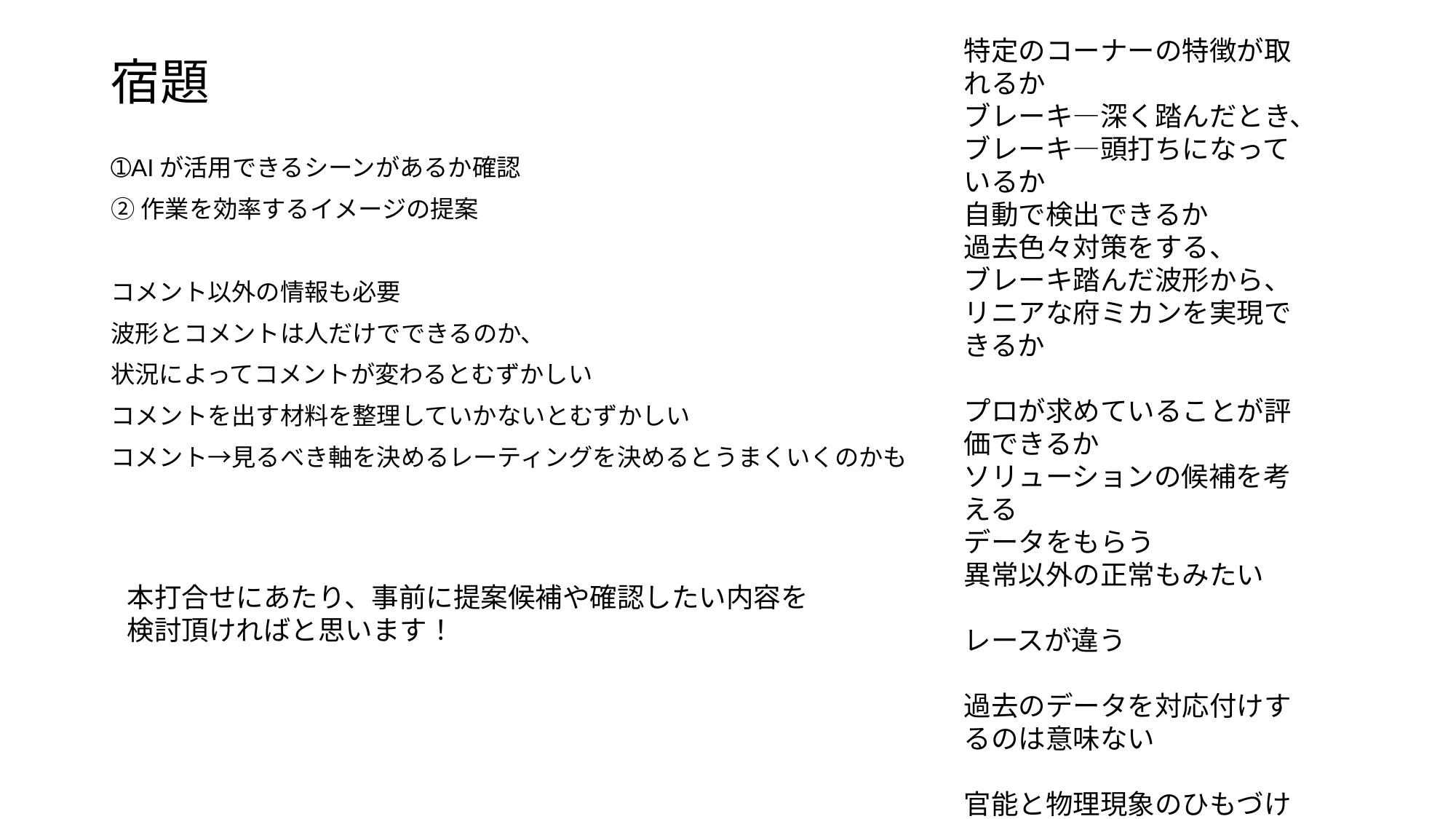

特定のコーナーの特徴が取れるか
ブレーキ―深く踏んだとき、ブレーキ―頭打ちになっているか
自動で検出できるか
過去色々対策をする、
ブレーキ踏んだ波形から、リニアな府ミカンを実現できるか

プロが求めていることが評価できるか
ソリューションの候補を考える
データをもらう
異常以外の正常もみたい

レースが違う

過去のデータを対応付けするのは意味ない

官能と物理現象のひもづけ

尺度が多すぎる、ドメイン知識が
向こうの方の延長
AIで再現する

コーナーを絞る、相手に頼む
観点もしぼる

何が課題か整理するところから
その候補出しをするためにデータを見る

モータースポーツ
ツールとか分析の機能を提供する

VRAINさんに発注
人間の解析はむずかしい

打合せの再設定
来週火曜木曜はそのままだけど、
14、15
# 宿題
➀AIが活用できるシーンがあるか確認
➁作業を効率するイメージの提案

コメント以外の情報も必要
波形とコメントは人だけでできるのか、
状況によってコメントが変わるとむずかしい
コメントを出す材料を整理していかないとむずかしい
コメント→見るべき軸を決めるレーティングを決めるとうまくいくのかも

本打合せにあたり、事前に提案候補や確認したい内容を検討頂ければと思います！